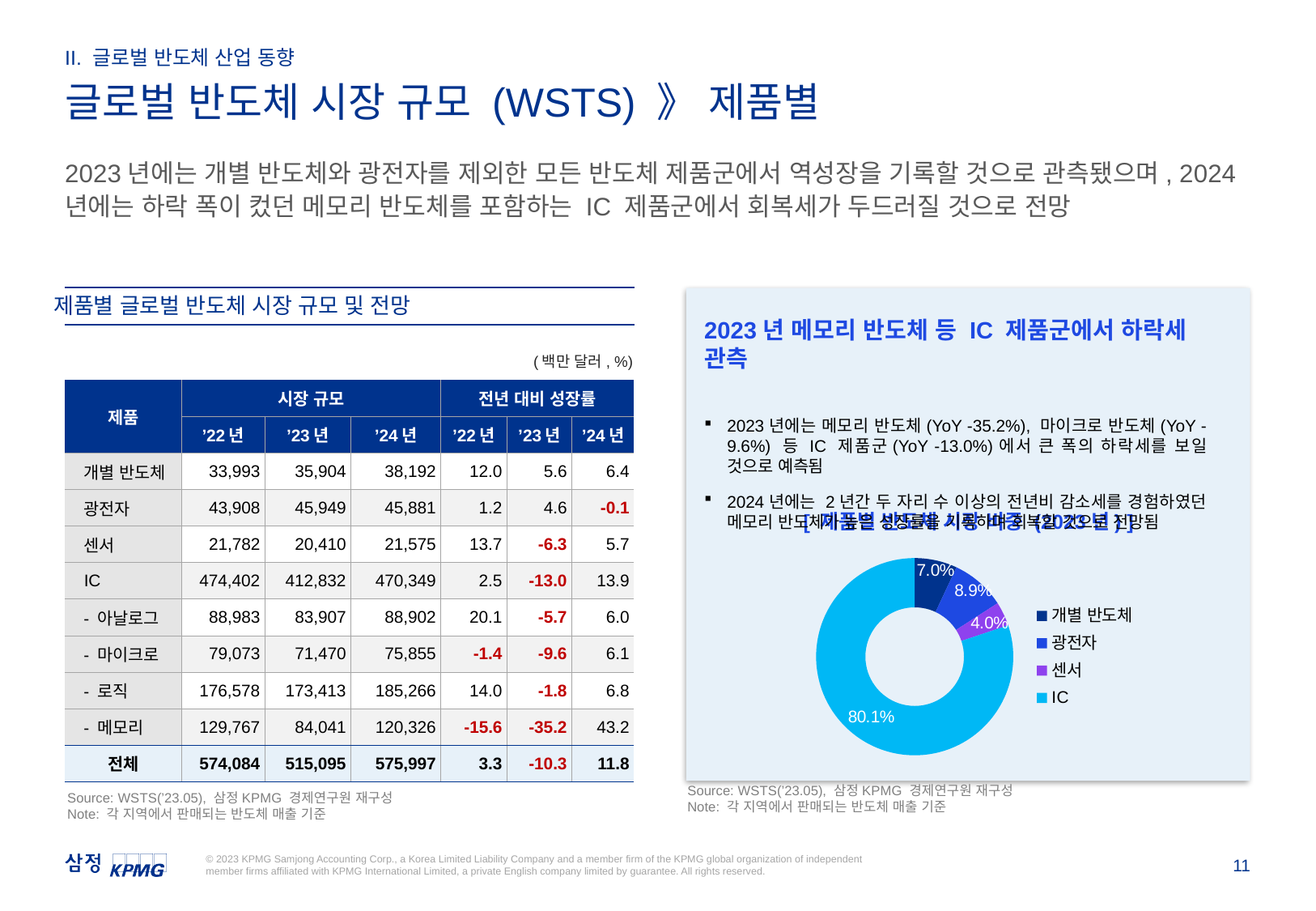

II. 글로벌 반도체 산업 동향
글로벌 반도체 시장 규모 (WSTS) 》 제품별
2023년에는 개별 반도체와 광전자를 제외한 모든 반도체 제품군에서 역성장을 기록할 것으로 관측됐으며, 2024년에는 하락 폭이 컸던 메모리 반도체를 포함하는 IC 제품군에서 회복세가 두드러질 것으로 전망
제품별 글로벌 반도체 시장 규모 및 전망

2023년 메모리 반도체 등 IC 제품군에서 하락세 관측
2023년에는 메모리 반도체(YoY -35.2%), 마이크로 반도체(YoY -9.6%) 등 IC 제품군(YoY -13.0%)에서 큰 폭의 하락세를 보일 것으로 예측됨
2024년에는 2년간 두 자리 수 이상의 전년비 감소세를 경험하였던 메모리 반도체가 높은 성장률을 기록하며 회복할 것으로 전망됨
(백만 달러, %)
| 제품 | 시장 규모 |  |  | 전년 대비 성장률 |  |  |
| --- | --- | --- | --- | --- | --- | --- |
|  | ’22년 | ’23년 | ’24년 | ’22년 | ’23년 | ’24년 |
| 개별 반도체 | 33,993 | 35,904 | 38,192 | 12.0 | 5.6 | 6.4 |
| 광전자 | 43,908 | 45,949 | 45,881 | 1.2 | 4.6 | -0.1 |
| 센서 | 21,782 | 20,410 | 21,575 | 13.7 | -6.3 | 5.7 |
| IC | 474,402 | 412,832 | 470,349 | 2.5 | -13.0 | 13.9 |
| - 아날로그 | 88,983 | 83,907 | 88,902 | 20.1 | -5.7 | 6.0 |
| - 마이크로 | 79,073 | 71,470 | 75,855 | -1.4 | -9.6 | 6.1 |
| - 로직 | 176,578 | 173,413 | 185,266 | 14.0 | -1.8 | 6.8 |
| - 메모리 | 129,767 | 84,041 | 120,326 | -15.6 | -35.2 | 43.2 |
| 전체 | 574,084 | 515,095 | 575,997 | 3.3 | -10.3 | 11.8 |

### Chart

| Category | 전체 |
|---|---|
| 개별 반도체 | 35904.0 |
| 광전자 | 45949.0 |
| 센서 | 20410.0 |
| IC | 412832.0 |
[ 제품별 반도체 시장 비중 (2023년) ]
Source: WSTS(’23.05), 삼정KPMG 경제연구원 재구성
Note: 각 지역에서 판매되는 반도체 매출 기준
Source: WSTS(’23.05), 삼정KPMG 경제연구원 재구성
Note: 각 지역에서 판매되는 반도체 매출 기준